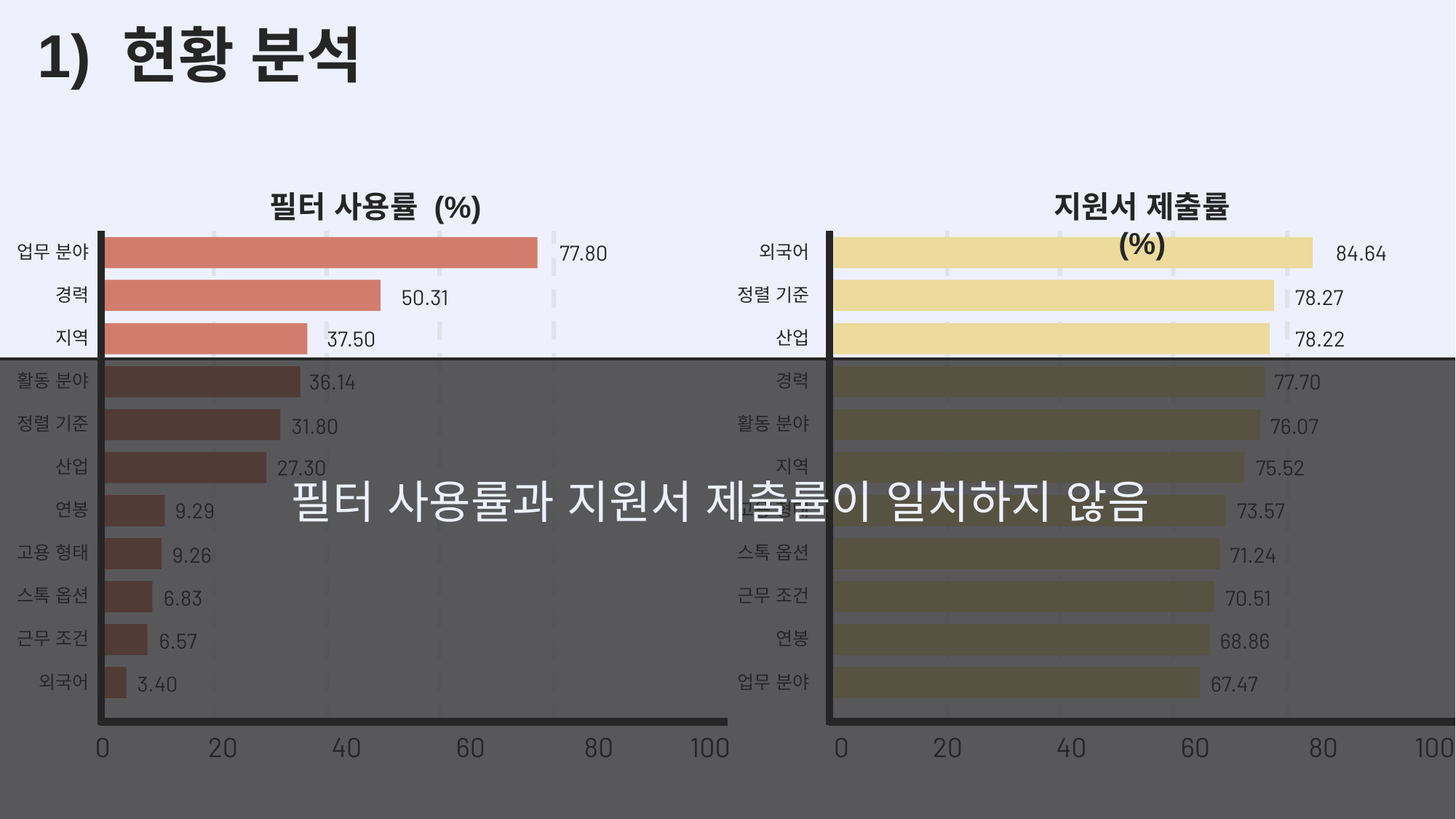

2) 문제점 파악
3) A/B 테스트 제안
1) 현황 분석

필터 사용률 (%)
지원서 제출률 (%)
77.80
84.64
업무 분야
경력
지역
활동 분야
정렬 기준
산업
연봉
고용 형태
스톡 옵션
근무 조건
외국어
외국어
정렬 기준
산업
경력
활동 분야
지역
고용 형태
스톡 옵션
근무 조건
연봉
업무 분야

50.31
78.27

37.50
78.22

36.14
77.70

31.80
76.07

27.30
75.52

필터 사용률과 지원서 제출률이 일치하지 않음
9.29
73.57

9.26
71.24

6.83
70.51

6.57
68.86

3.40
67.47

0
20
40
60
80
100
0
20
40
60
80
100